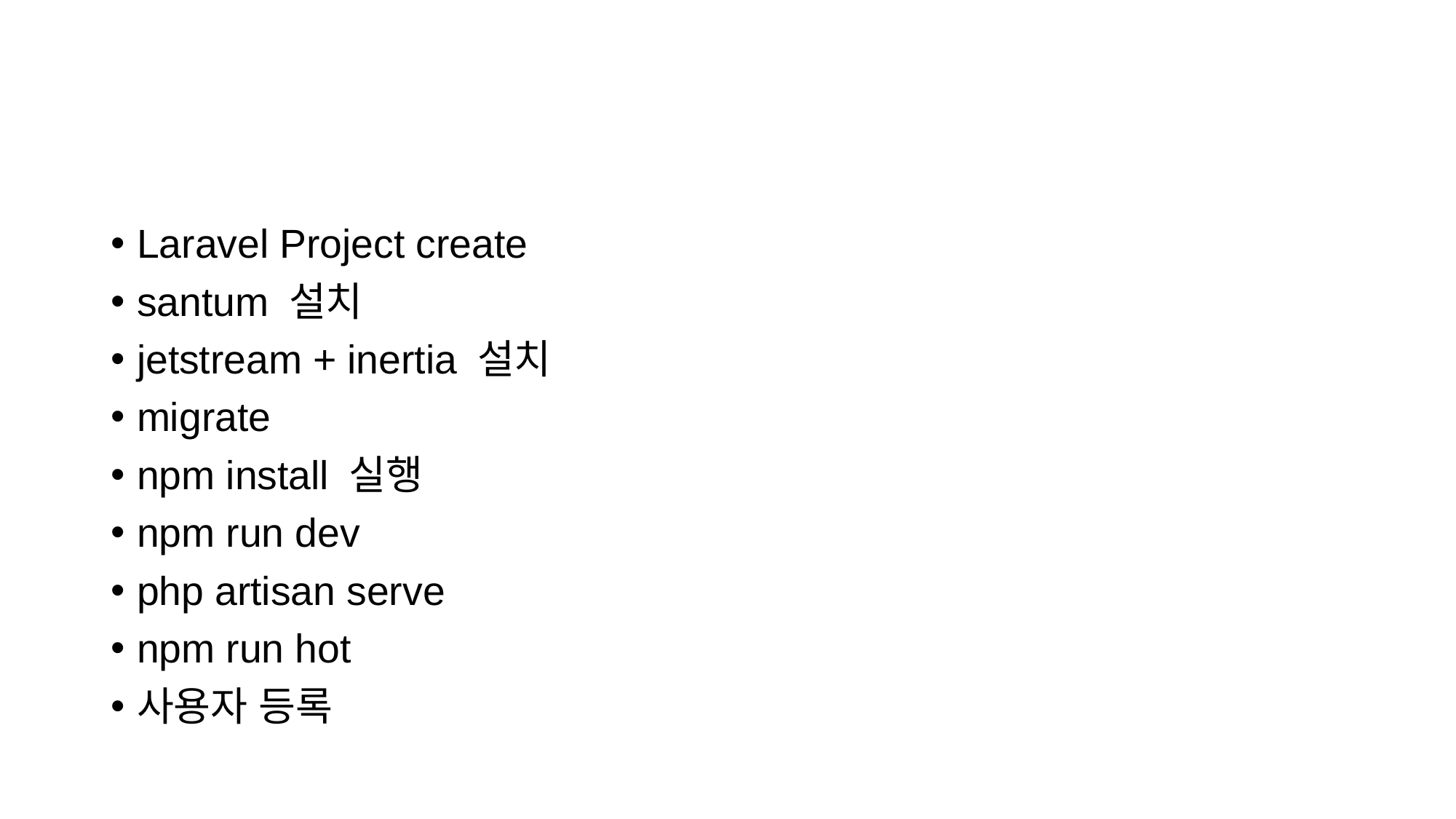

#
Laravel Project create
santum 설치
jetstream + inertia 설치
migrate
npm install 실행
npm run dev
php artisan serve
npm run hot
사용자 등록